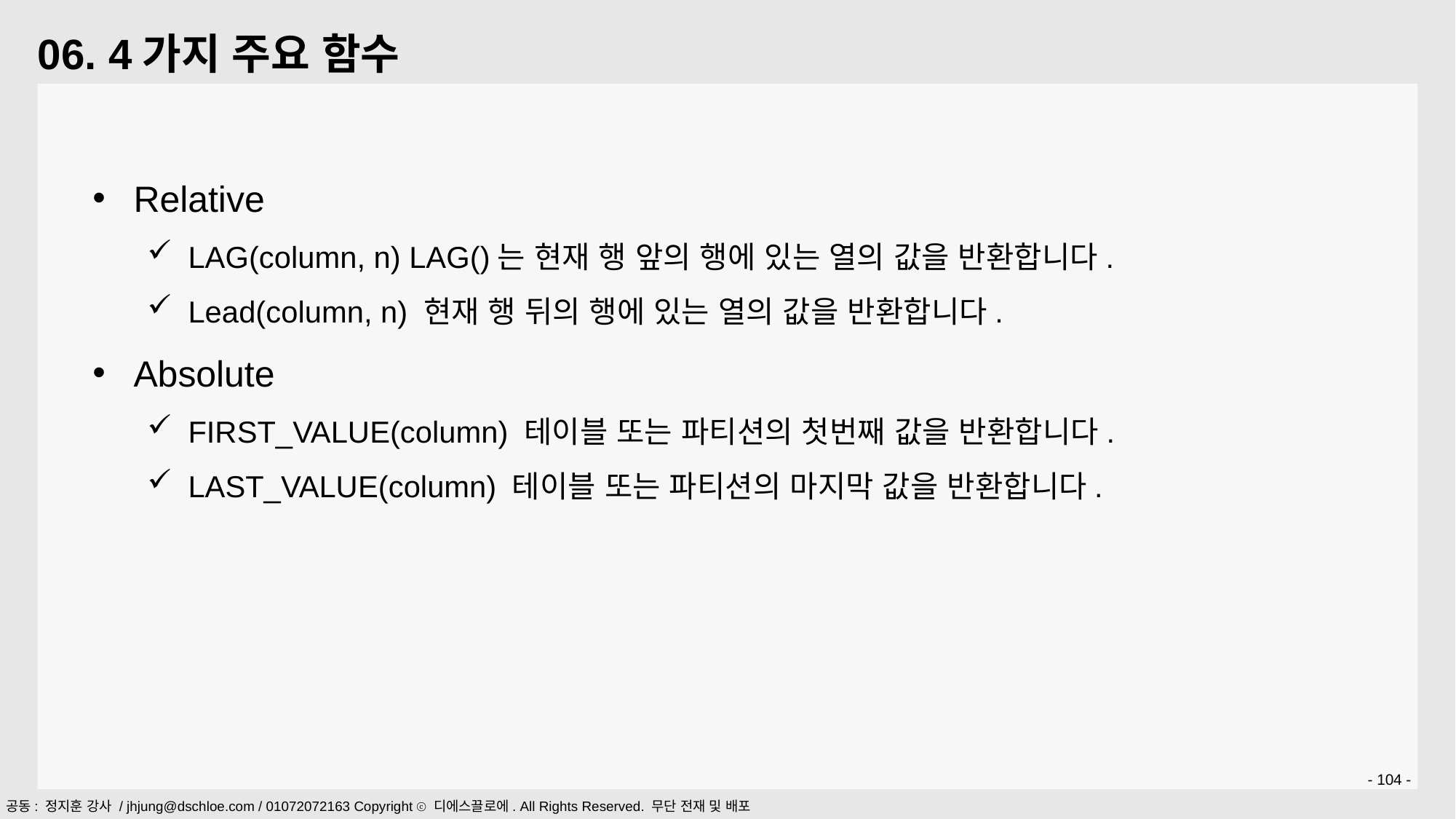

06. 4가지 주요 함수
Relative
LAG(column, n) LAG()는 현재 행 앞의 행에 있는 열의 값을 반환합니다.
Lead(column, n) 현재 행 뒤의 행에 있는 열의 값을 반환합니다.
Absolute
FIRST_VALUE(column) 테이블 또는 파티션의 첫번째 값을 반환합니다.
LAST_VALUE(column) 테이블 또는 파티션의 마지막 값을 반환합니다.
- 104 -